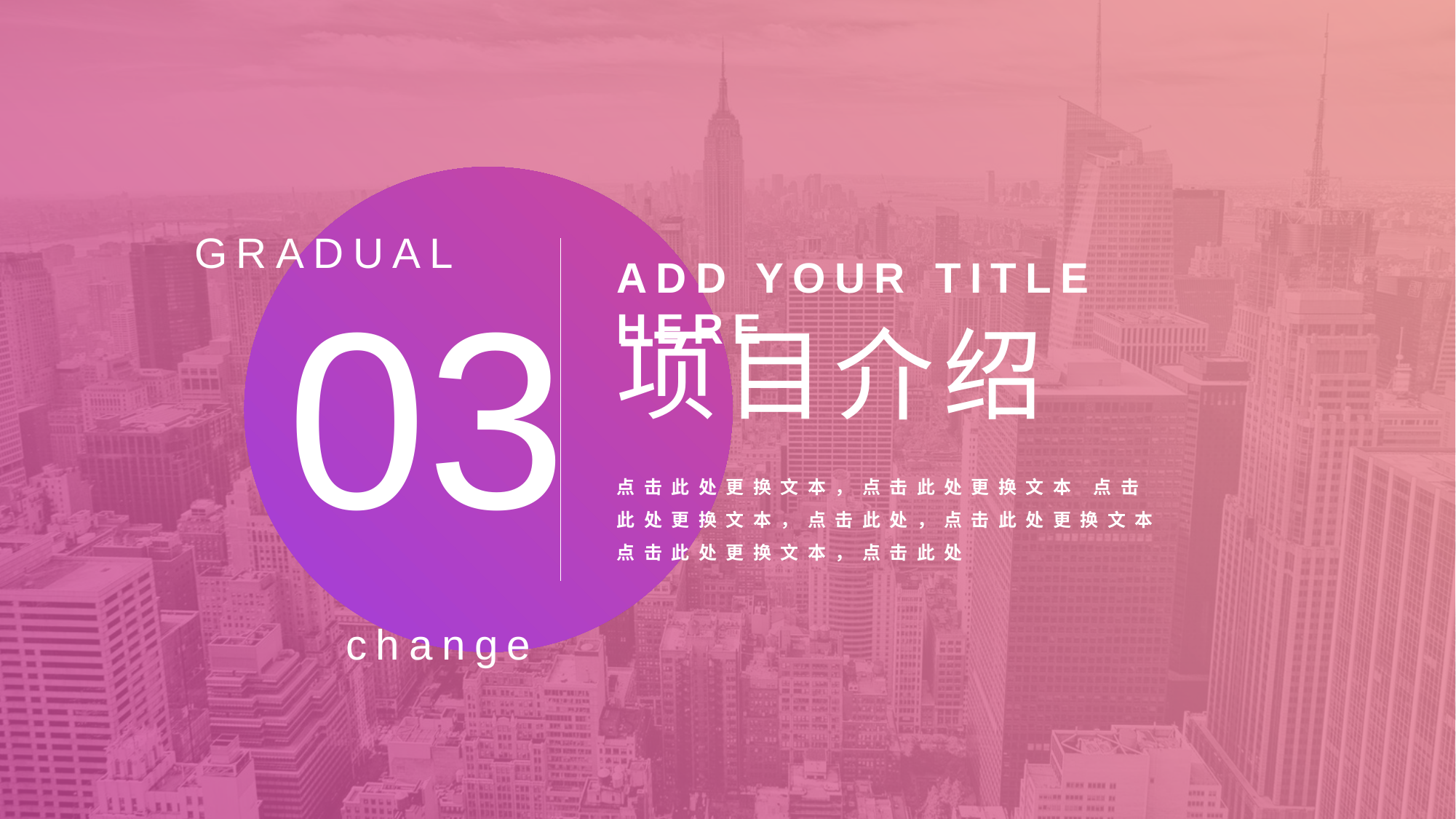

ADD YOUR TITLE HERE
项目介绍
点击此处更换文本，点击此处更换文本 点击此处更换文本，点击此处，点击此处更换文本 点击此处更换文本，点击此处
03
GRADUAL
change